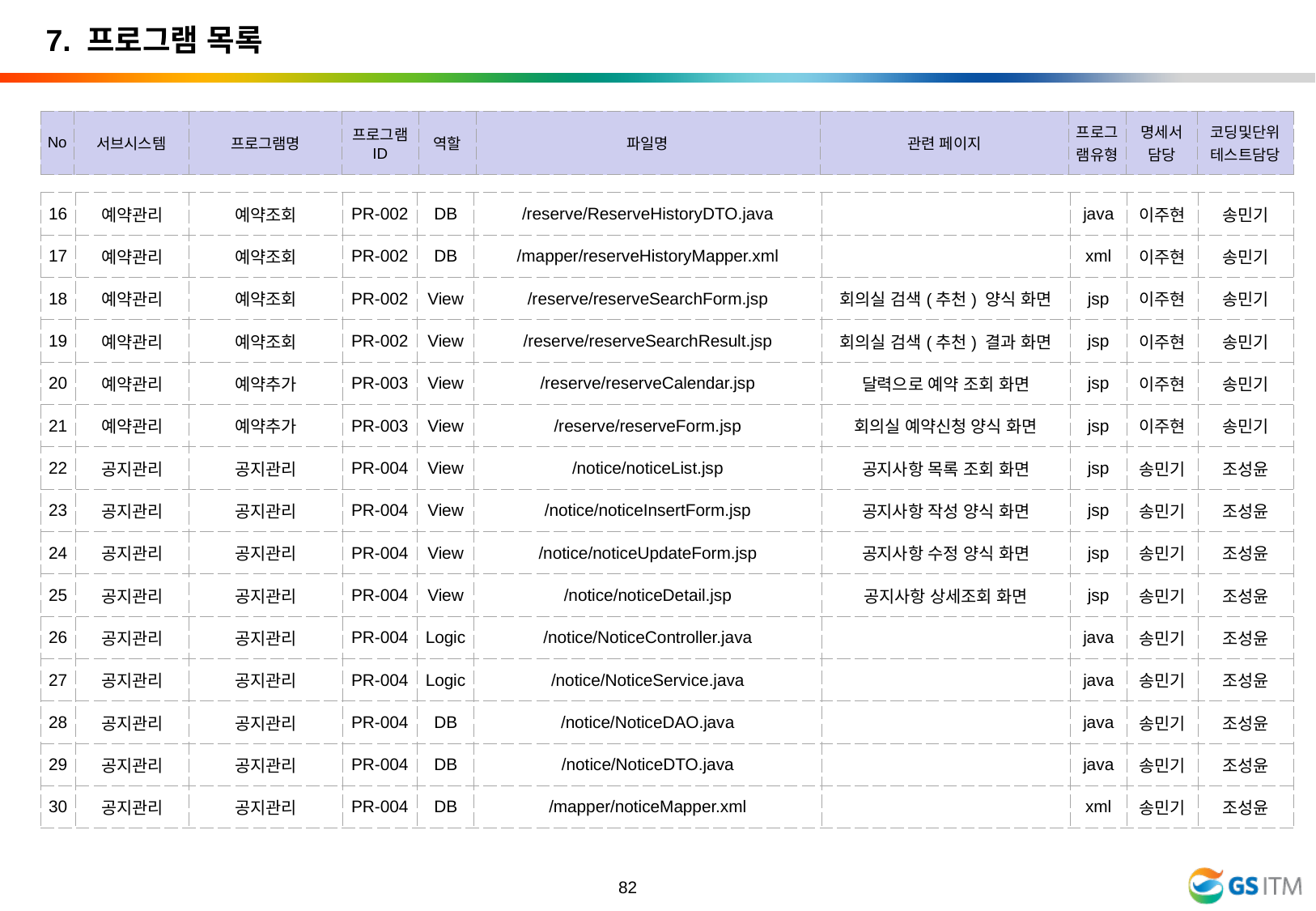

7. 프로그램 목록
| No | 서브시스템 | 프로그램명 | 프로그램 ID | 역할 | 파일명 | 관련 페이지 | 프로그램유형 | 명세서 담당 | 코딩및단위테스트담당 |
| --- | --- | --- | --- | --- | --- | --- | --- | --- | --- |
| 16 | 예약관리 | 예약조회 | PR-002 | DB | /reserve/ReserveHistoryDTO.java |  | java | 이주현 | 송민기 |
| --- | --- | --- | --- | --- | --- | --- | --- | --- | --- |
| 17 | 예약관리 | 예약조회 | PR-002 | DB | /mapper/reserveHistoryMapper.xml |  | xml | 이주현 | 송민기 |
| 18 | 예약관리 | 예약조회 | PR-002 | View | /reserve/reserveSearchForm.jsp | 회의실 검색(추천) 양식 화면 | jsp | 이주현 | 송민기 |
| 19 | 예약관리 | 예약조회 | PR-002 | View | /reserve/reserveSearchResult.jsp | 회의실 검색(추천) 결과 화면 | jsp | 이주현 | 송민기 |
| 20 | 예약관리 | 예약추가 | PR-003 | View | /reserve/reserveCalendar.jsp | 달력으로 예약 조회 화면 | jsp | 이주현 | 송민기 |
| 21 | 예약관리 | 예약추가 | PR-003 | View | /reserve/reserveForm.jsp | 회의실 예약신청 양식 화면 | jsp | 이주현 | 송민기 |
| 22 | 공지관리 | 공지관리 | PR-004 | View | /notice/noticeList.jsp | 공지사항 목록 조회 화면 | jsp | 송민기 | 조성윤 |
| 23 | 공지관리 | 공지관리 | PR-004 | View | /notice/noticeInsertForm.jsp | 공지사항 작성 양식 화면 | jsp | 송민기 | 조성윤 |
| 24 | 공지관리 | 공지관리 | PR-004 | View | /notice/noticeUpdateForm.jsp | 공지사항 수정 양식 화면 | jsp | 송민기 | 조성윤 |
| 25 | 공지관리 | 공지관리 | PR-004 | View | /notice/noticeDetail.jsp | 공지사항 상세조회 화면 | jsp | 송민기 | 조성윤 |
| 26 | 공지관리 | 공지관리 | PR-004 | Logic | /notice/NoticeController.java |  | java | 송민기 | 조성윤 |
| 27 | 공지관리 | 공지관리 | PR-004 | Logic | /notice/NoticeService.java |  | java | 송민기 | 조성윤 |
| 28 | 공지관리 | 공지관리 | PR-004 | DB | /notice/NoticeDAO.java |  | java | 송민기 | 조성윤 |
| 29 | 공지관리 | 공지관리 | PR-004 | DB | /notice/NoticeDTO.java |  | java | 송민기 | 조성윤 |
| 30 | 공지관리 | 공지관리 | PR-004 | DB | /mapper/noticeMapper.xml |  | xml | 송민기 | 조성윤 |